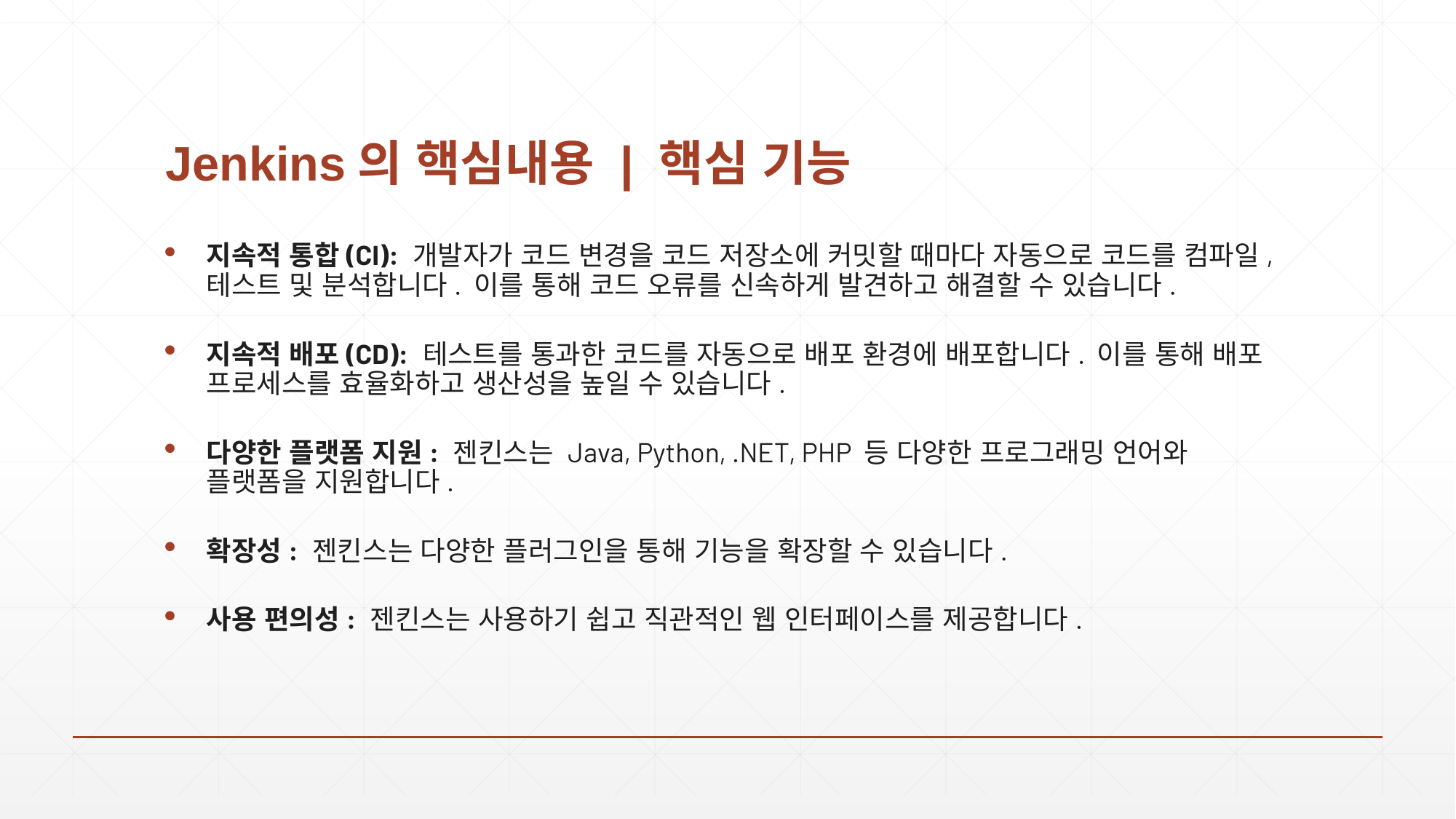

# Jenkins의 핵심내용 | 핵심 기능
지속적 통합(CI): 개발자가 코드 변경을 코드 저장소에 커밋할 때마다 자동으로 코드를 컴파일, 테스트 및 분석합니다. 이를 통해 코드 오류를 신속하게 발견하고 해결할 수 있습니다.
지속적 배포(CD): 테스트를 통과한 코드를 자동으로 배포 환경에 배포합니다. 이를 통해 배포 프로세스를 효율화하고 생산성을 높일 수 있습니다.
다양한 플랫폼 지원: 젠킨스는 Java, Python, .NET, PHP 등 다양한 프로그래밍 언어와 플랫폼을 지원합니다.
확장성: 젠킨스는 다양한 플러그인을 통해 기능을 확장할 수 있습니다.
사용 편의성: 젠킨스는 사용하기 쉽고 직관적인 웹 인터페이스를 제공합니다.